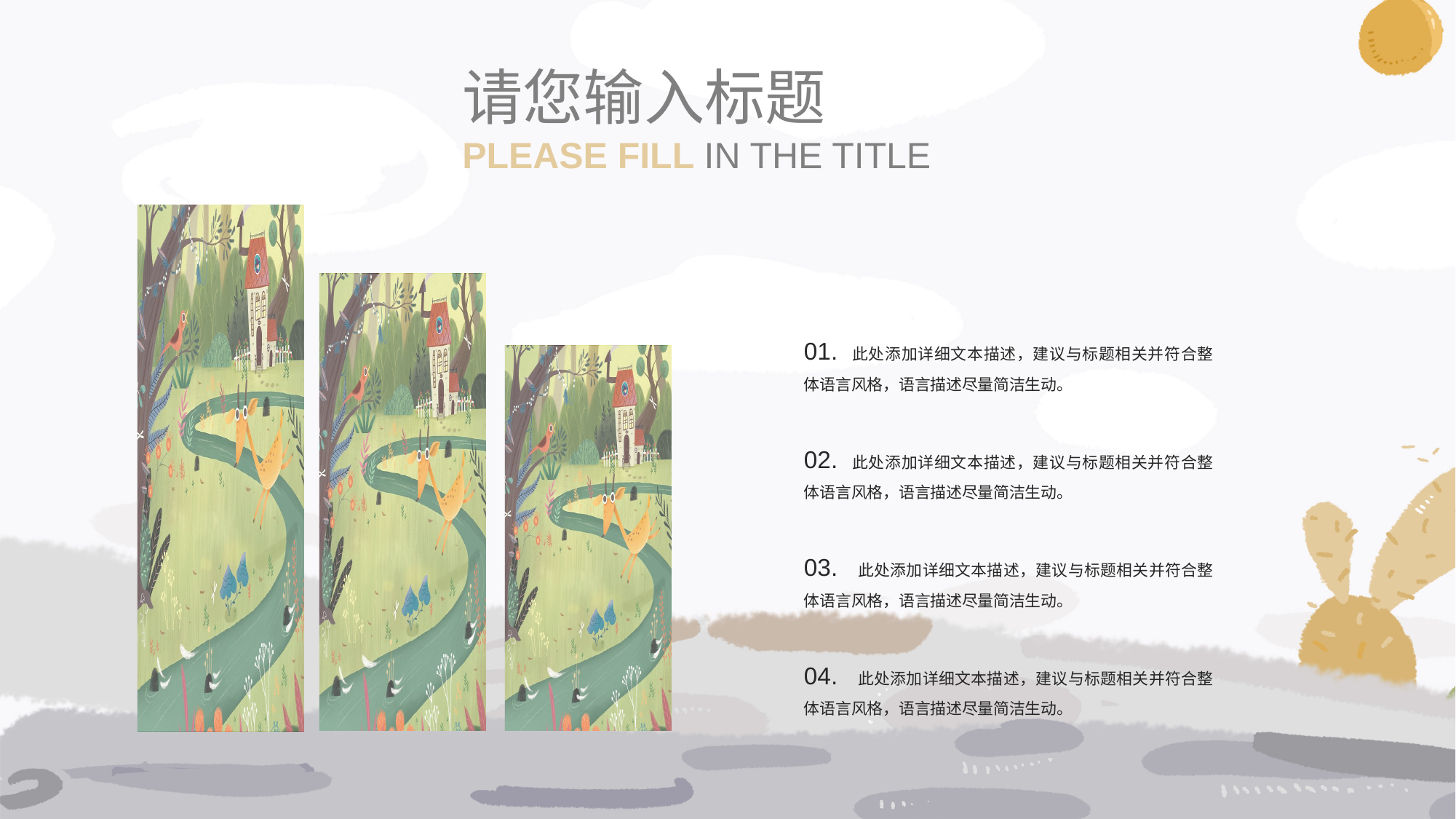

请您输入标题
PLEASE FILL IN THE TITLE

01.  此处添加详细文本描述，建议与标题相关并符合整体语言风格，语言描述尽量简洁生动。
02.  此处添加详细文本描述，建议与标题相关并符合整体语言风格，语言描述尽量简洁生动。
03.  此处添加详细文本描述，建议与标题相关并符合整体语言风格，语言描述尽量简洁生动。
04.  此处添加详细文本描述，建议与标题相关并符合整体语言风格，语言描述尽量简洁生动。